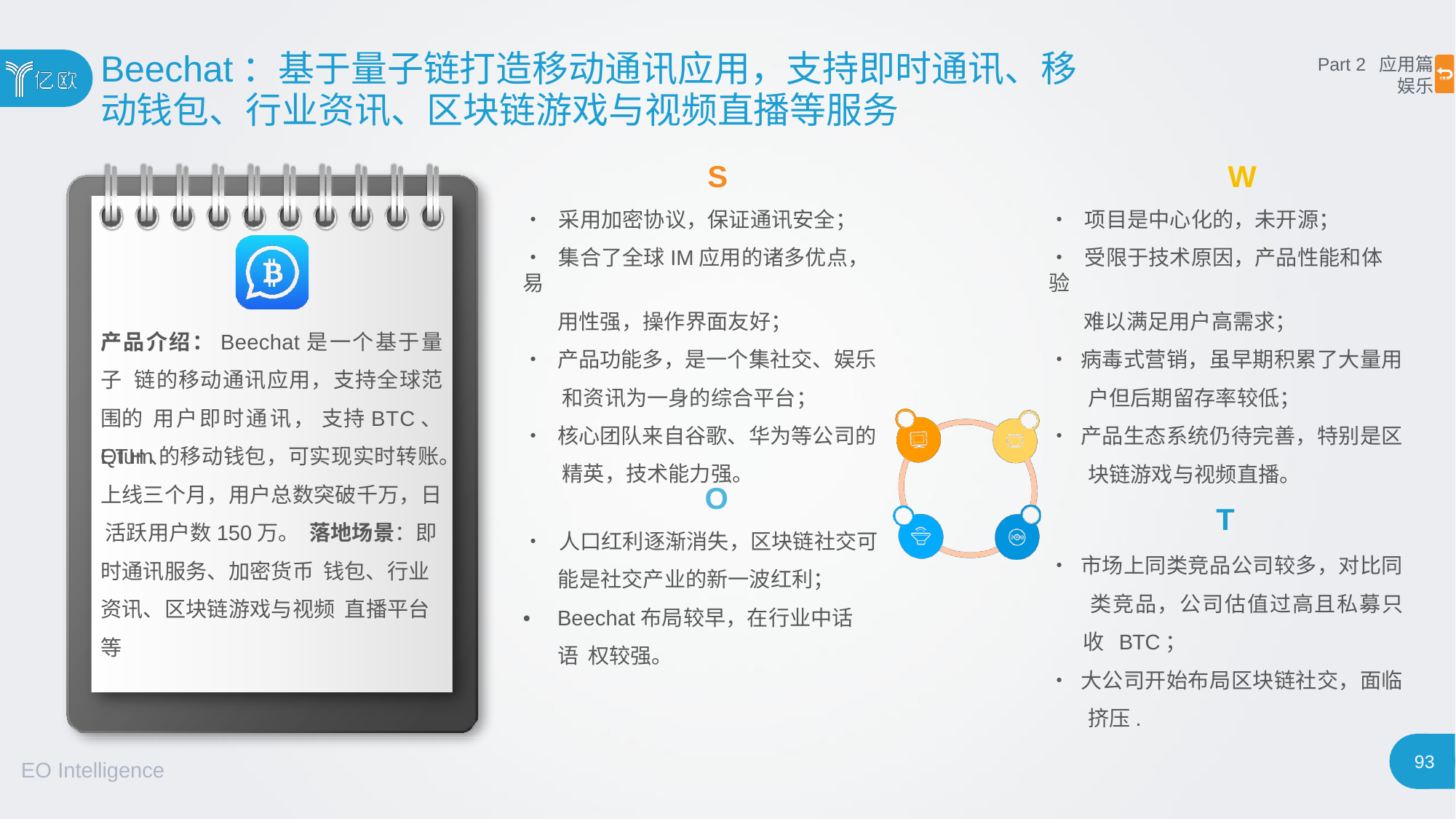

# Beechat：基于量子链打造移动通讯应用，支持即时通讯、移
动钱包、行业资讯、区块链游戏与视频直播等服务
Part 2 应用篇
娱乐

S
W
•	项目是中心化的，未开源；
•	受限于技术原因，产品性能和体验
难以满足用户高需求；
• 病毒式营销，虽早期积累了大量用  户但后期留存率较低；
• 产品生态系统仍待完善，特别是区  块链游戏与视频直播。
T
• 市场上同类竞品公司较多，对比同  类竞品，公司估值过高且私募只收  BTC；
• 大公司开始布局区块链社交，面临  挤压.

•	采用加密协议，保证通讯安全；
•	集合了全球IM应用的诸多优点，易
用性强，操作界面友好；
•	产品功能多，是一个集社交、娱乐  和资讯为一身的综合平台；
•	核心团队来自谷歌、华为等公司的  精英，技术能力强。

产品介绍：Beechat是一个基于量子  链的移动通讯应用，支持全球范围的  用户即时通讯， 支持BTC、 ETH、

Qtum的移动钱包，可实现实时转账。
上线三个月，用户总数突破千万，日  活跃用户数150万。  落地场景：即时通讯服务、加密货币  钱包、行业资讯、区块链游戏与视频  直播平台等
O
•	人口红利逐渐消失，区块链社交可
能是社交产业的新一波红利；
•	Beechat布局较早，在行业中话语  权较强。
93
EO Intelligence